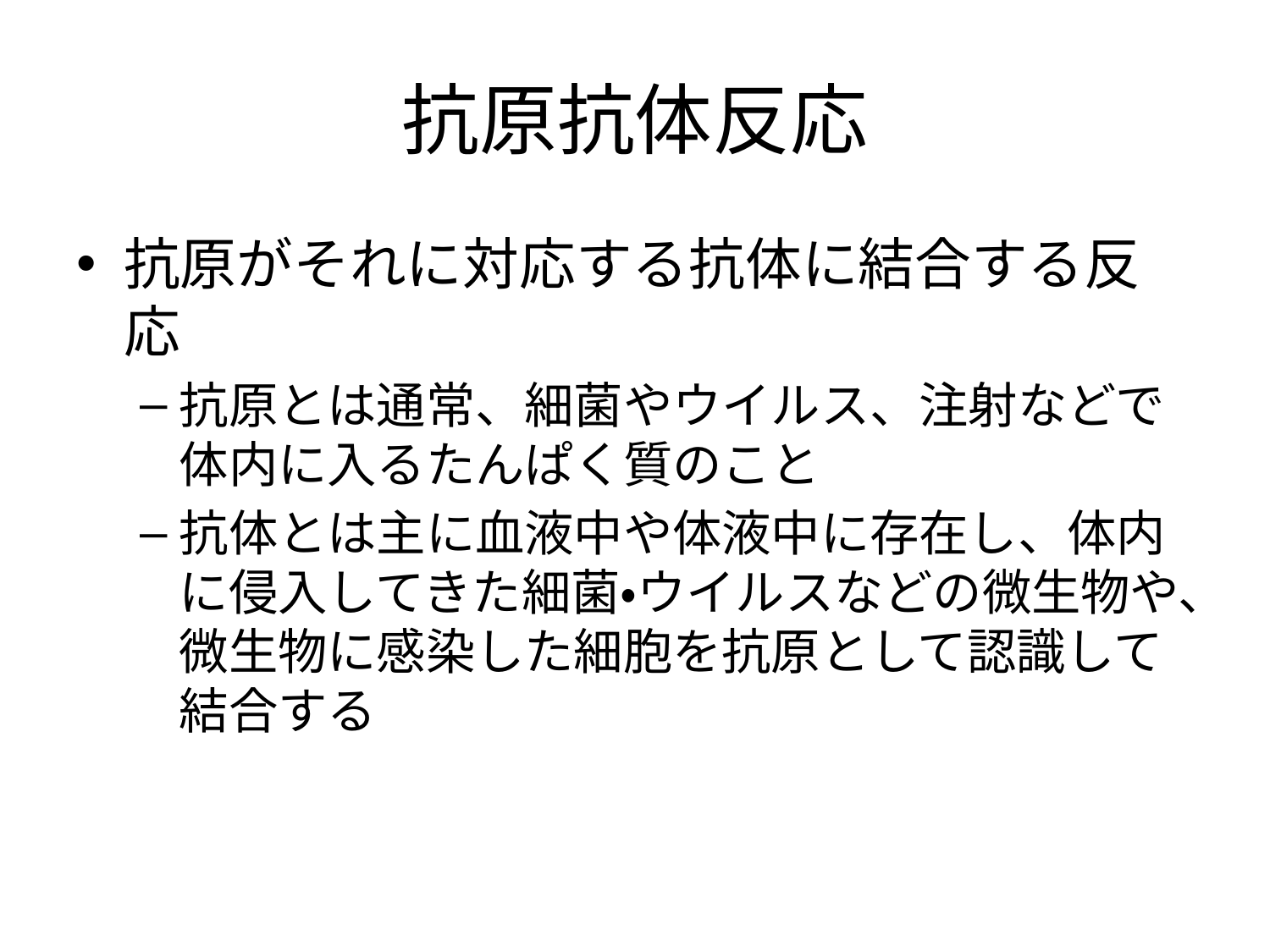

# 抗原抗体反応
抗原がそれに対応する抗体に結合する反応
抗原とは通常、細菌やウイルス、注射などで体内に入るたんぱく質のこと
抗体とは主に血液中や体液中に存在し、体内に侵入してきた細菌・ウイルスなどの微生物や、微生物に感染した細胞を抗原として認識して結合する